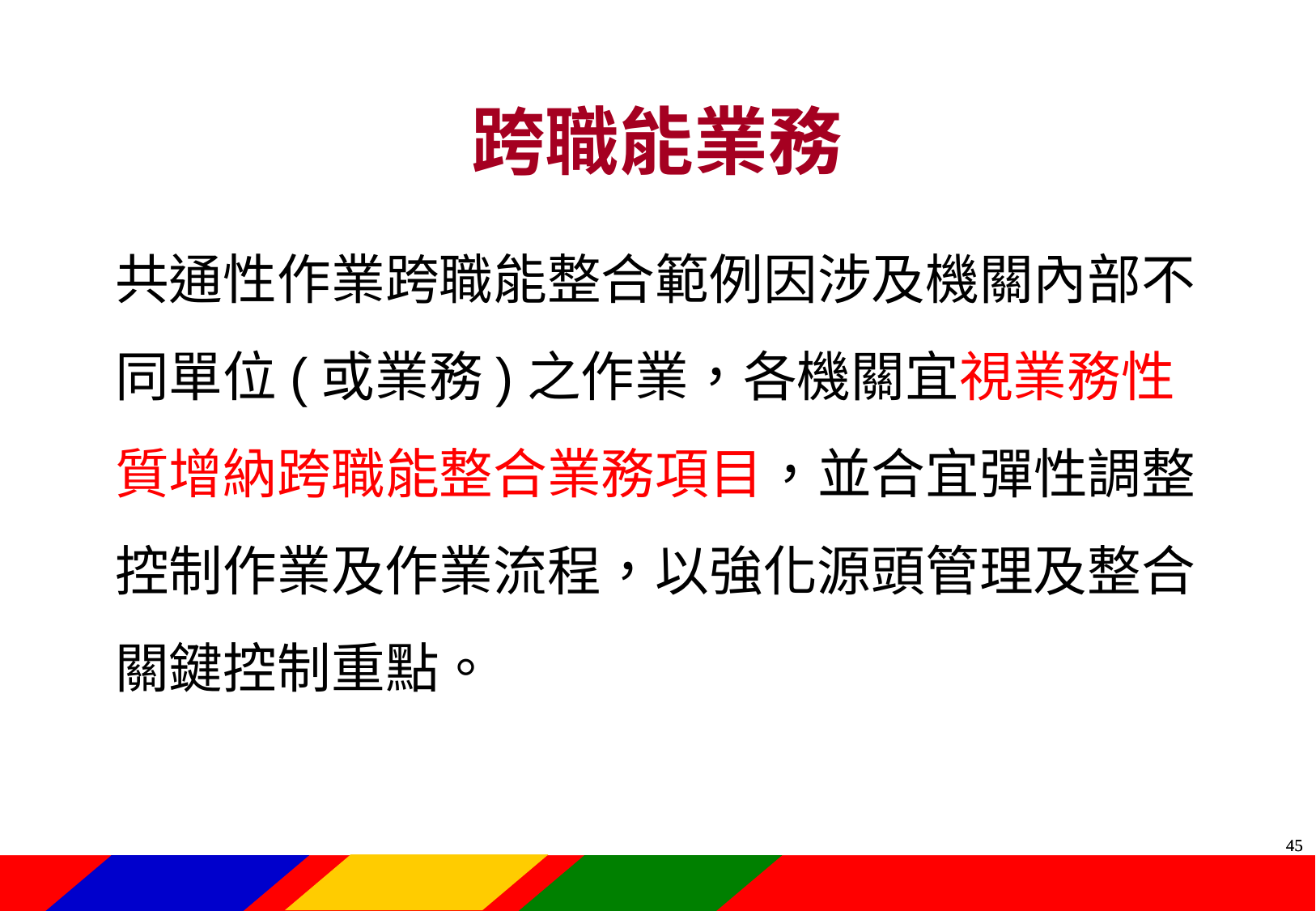

# 跨職能業務
共通性作業跨職能整合範例因涉及機關內部不同單位(或業務)之作業，各機關宜視業務性質增納跨職能整合業務項目，並合宜彈性調整控制作業及作業流程，以強化源頭管理及整合關鍵控制重點。
45
45